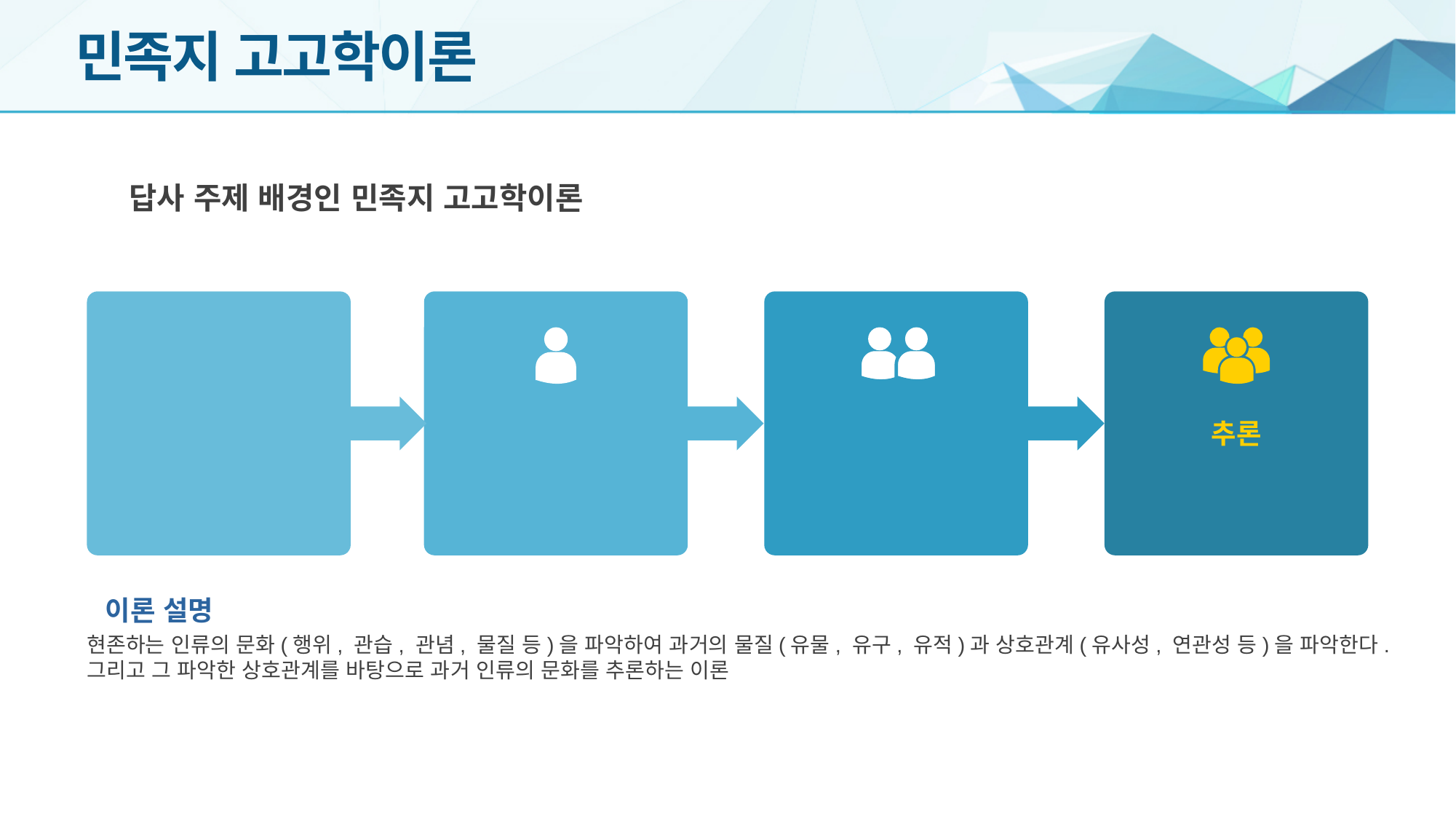

# 민족지 고고학이론
답사 주제 배경인 민족지 고고학이론

민족지 고고학

현존하는 문화
추론
과거의 물질
행위, 관습, 관념, 물질
유물, 유구, 유적
상호관계, 유사성, 연관성
이론 설명
현존하는 인류의 문화(행위, 관습, 관념, 물질 등)을 파악하여 과거의 물질(유물, 유구, 유적)과 상호관계(유사성, 연관성 등)을 파악한다.
그리고 그 파악한 상호관계를 바탕으로 과거 인류의 문화를 추론하는 이론